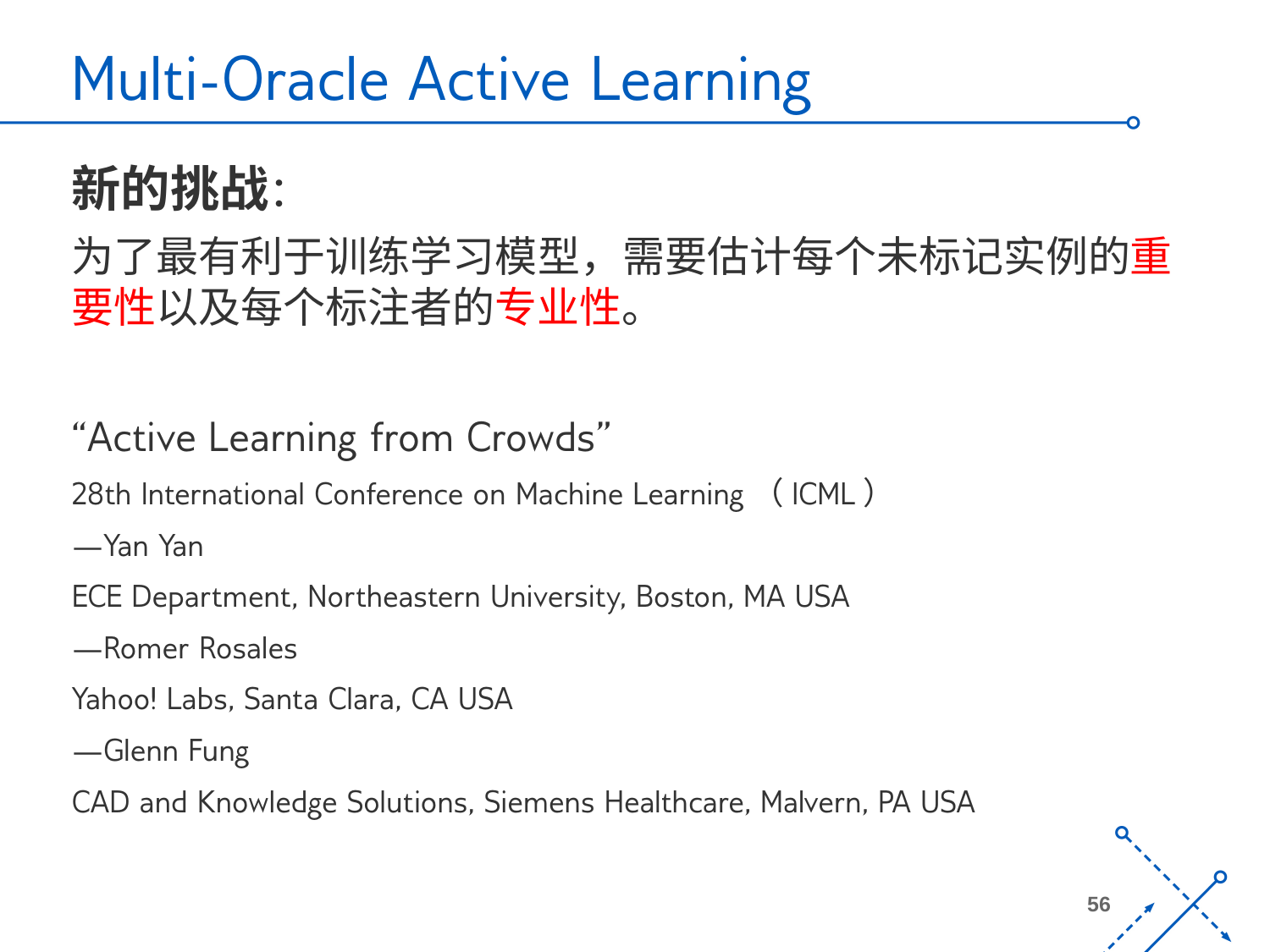

# Multi-Oracle Active Learning
新的挑战：
为了最有利于训练学习模型，需要估计每个未标记实例的重要性以及每个标注者的专业性。

“Active Learning from Crowds”
28th International Conference on Machine Learning（ICML）
—Yan Yan
ECE Department, Northeastern University, Boston, MA USA
—Romer Rosales
Yahoo! Labs, Santa Clara, CA USA
—Glenn Fung
CAD and Knowledge Solutions, Siemens Healthcare, Malvern, PA USA